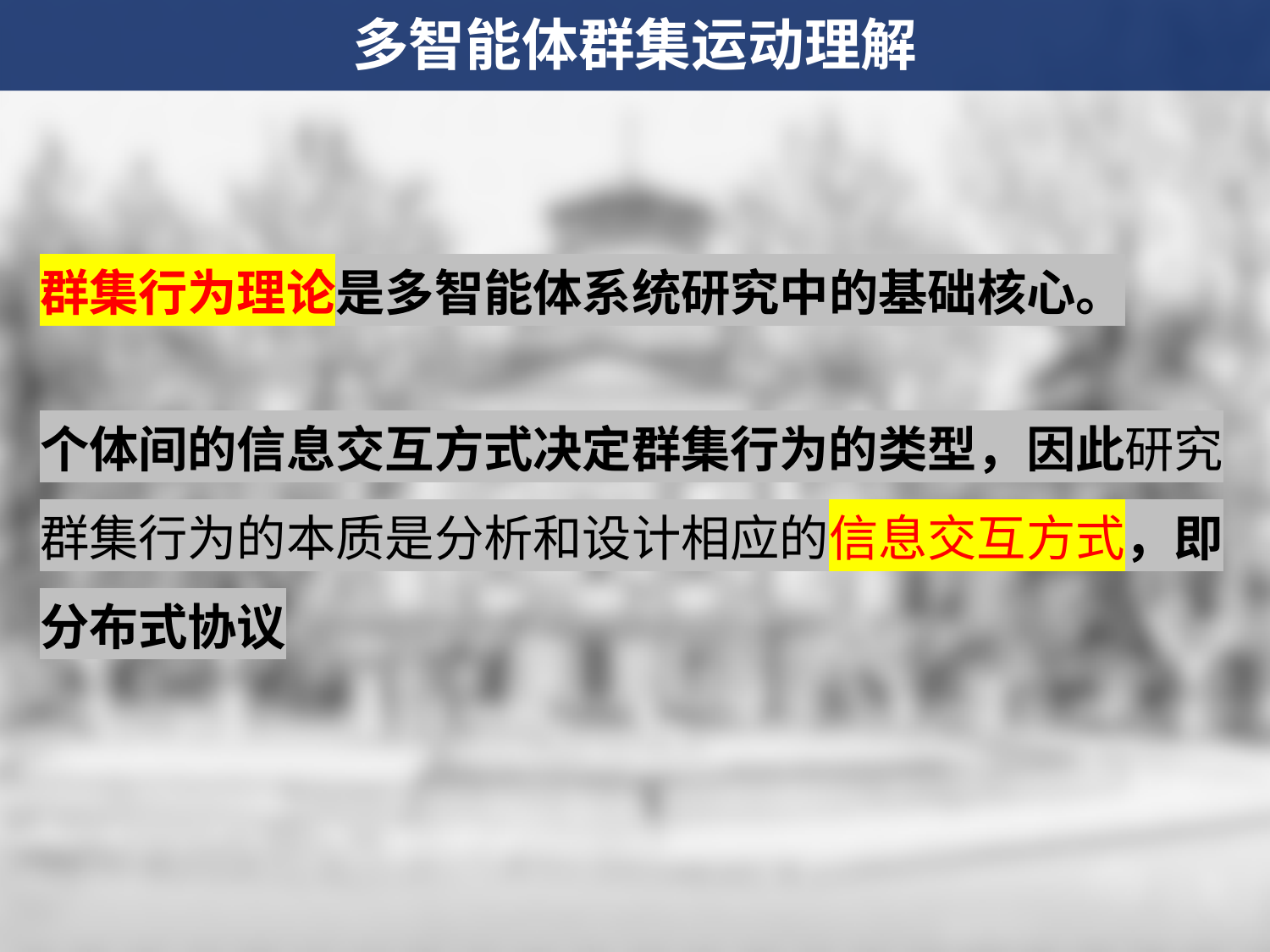

多智能体群集运动理解
群集行为理论是多智能体系统研究中的基础核心。

个体间的信息交互方式决定群集行为的类型，因此研究群集行为的本质是分析和设计相应的信息交互方式，即分布式协议